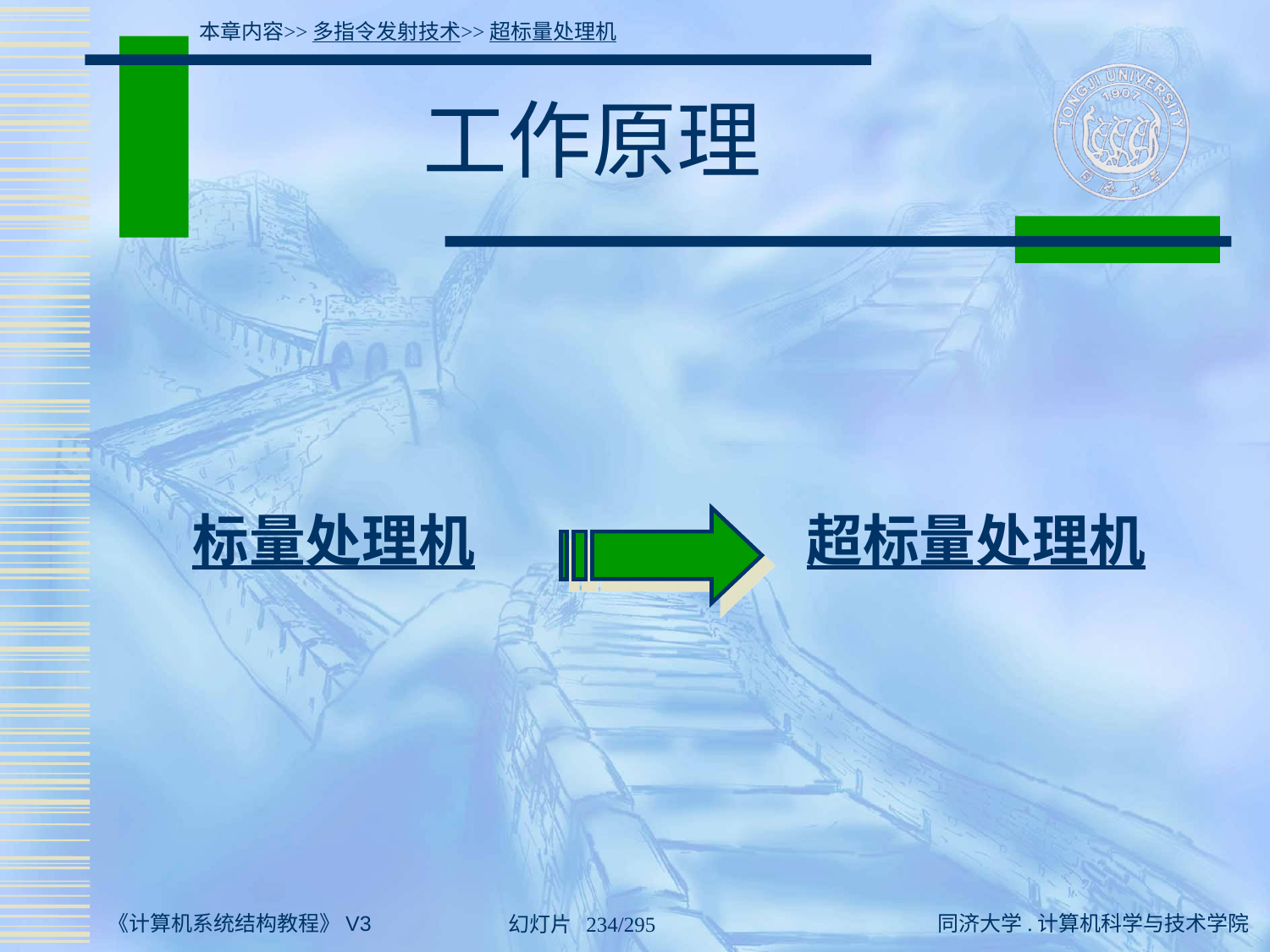

本章内容>>多指令发射技术>>超标量处理机
# 工作原理
标量处理机
超标量处理机